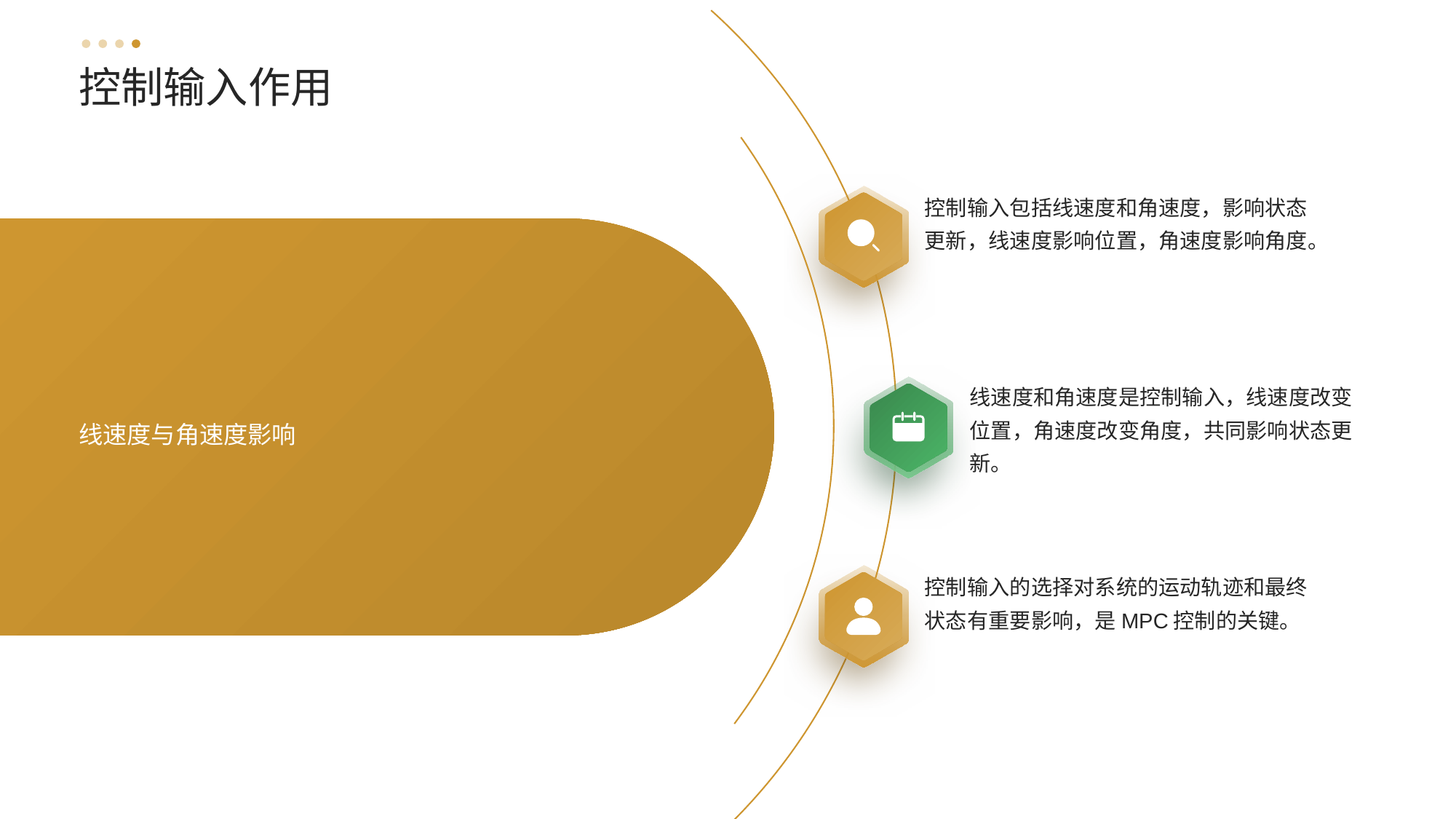

控制输入作用

控制输入包括线速度和角速度，影响状态更新，线速度影响位置，角速度影响角度。

线速度与角速度影响
线速度和角速度是控制输入，线速度改变位置，角速度改变角度，共同影响状态更新。

控制输入的选择对系统的运动轨迹和最终状态有重要影响，是MPC控制的关键。